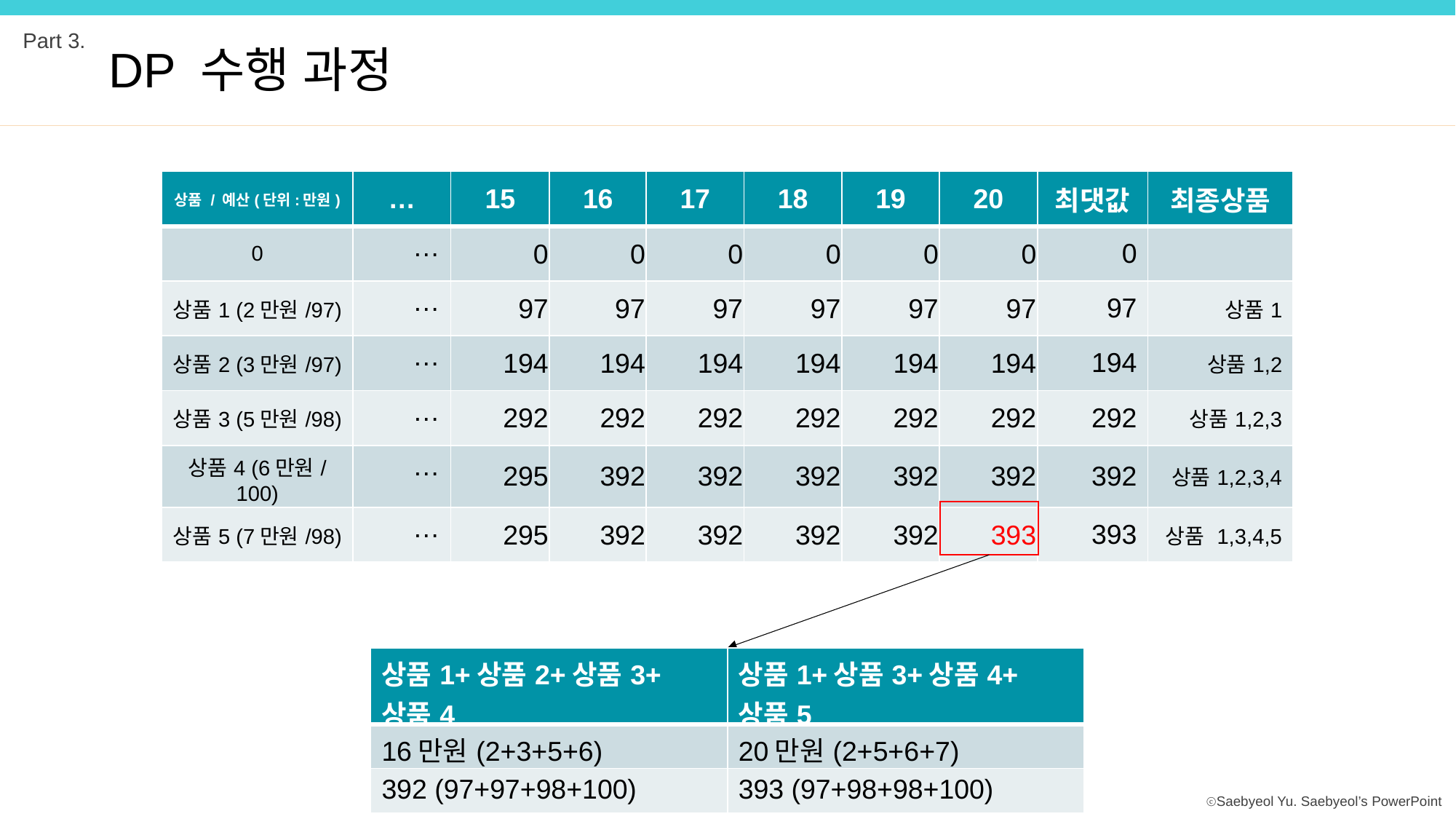

Part 3.
DP 수행 과정
| 상품 / 예산(단위:만원) | … | 15 | 16 | 17 | 18 | 19 | 20 | 최댓값 | 최종상품 |
| --- | --- | --- | --- | --- | --- | --- | --- | --- | --- |
| 0 | … | 0 | 0 | 0 | 0 | 0 | 0 | 0 |  |
| 상품1 (2만원/97) | … | 97 | 97 | 97 | 97 | 97 | 97 | 97 | 상품1 |
| 상품2 (3만원/97) | … | 194 | 194 | 194 | 194 | 194 | 194 | 194 | 상품1,2 |
| 상품3 (5만원/98) | … | 292 | 292 | 292 | 292 | 292 | 292 | 292 | 상품1,2,3 |
| 상품4 (6만원/100) | … | 295 | 392 | 392 | 392 | 392 | 392 | 392 | 상품1,2,3,4 |
| 상품5 (7만원/98) | … | 295 | 392 | 392 | 392 | 392 | 393 | 393 | 상품 1,3,4,5 |

| 상품1+상품2+상품3+상품4 | 상품1+상품3+상품4+상품5 |
| --- | --- |
| 16만원(2+3+5+6) | 20만원(2+5+6+7) |
| 392 (97+97+98+100) | 393 (97+98+98+100) |